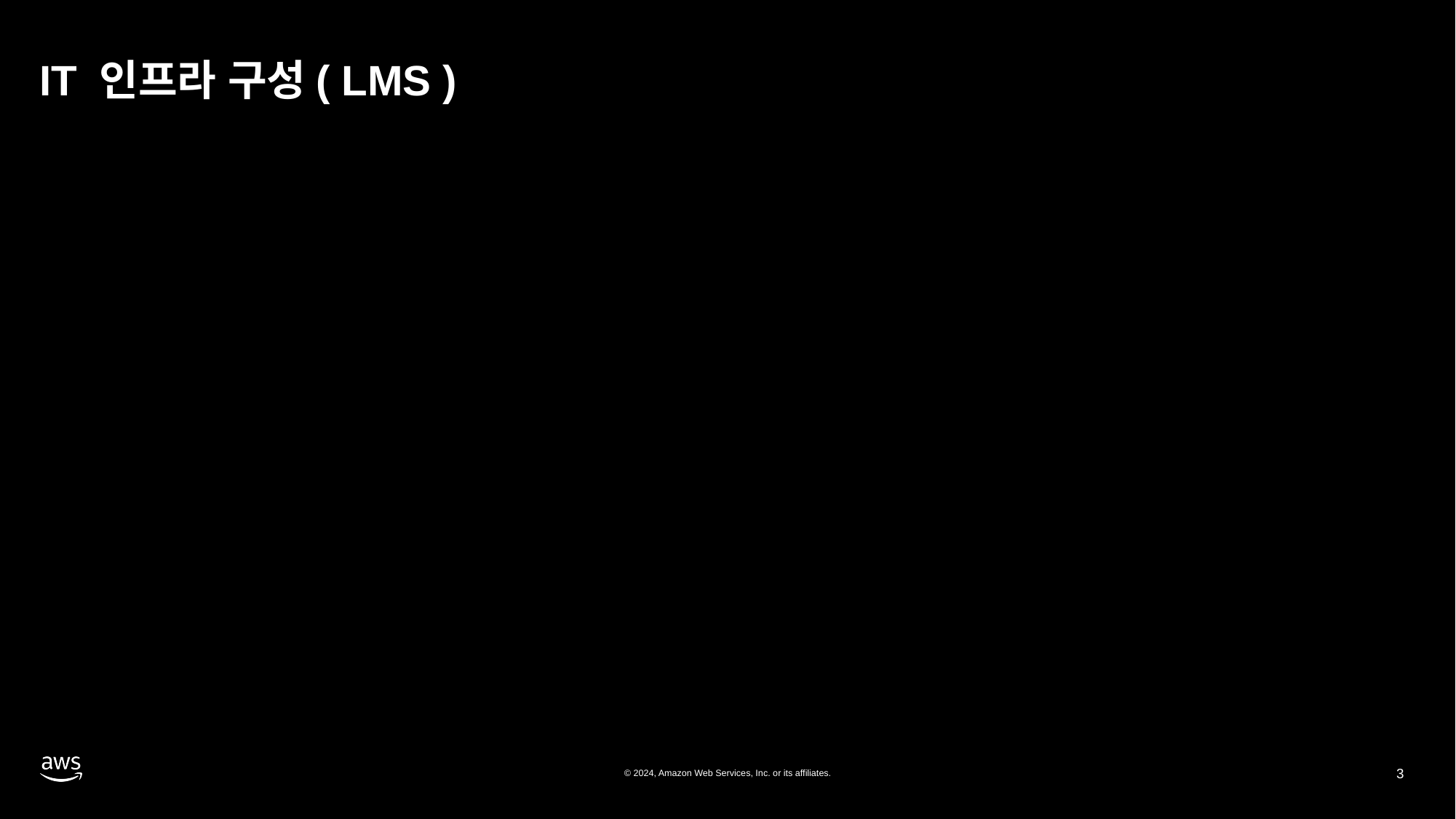

# IT 인프라 구성( LMS )

© 2024, Amazon Web Services, Inc. or its affiliates.
3